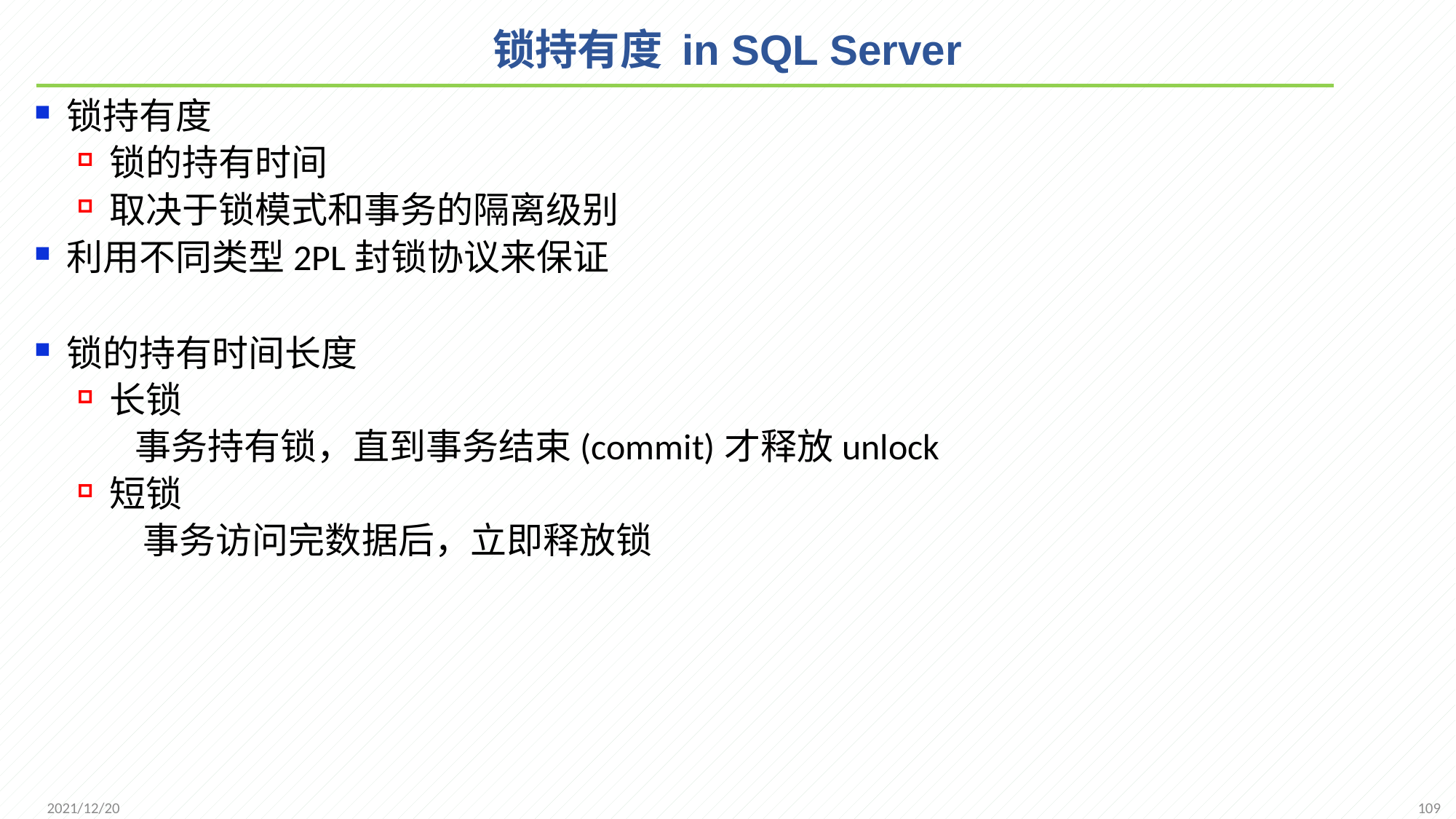

# 锁持有度 in SQL Server
锁持有度
锁的持有时间
取决于锁模式和事务的隔离级别
利用不同类型2PL封锁协议来保证

锁的持有时间长度
长锁
      事务持有锁，直到事务结束(commit)才释放unlock
短锁
       事务访问完数据后，立即释放锁

109
2021/12/20